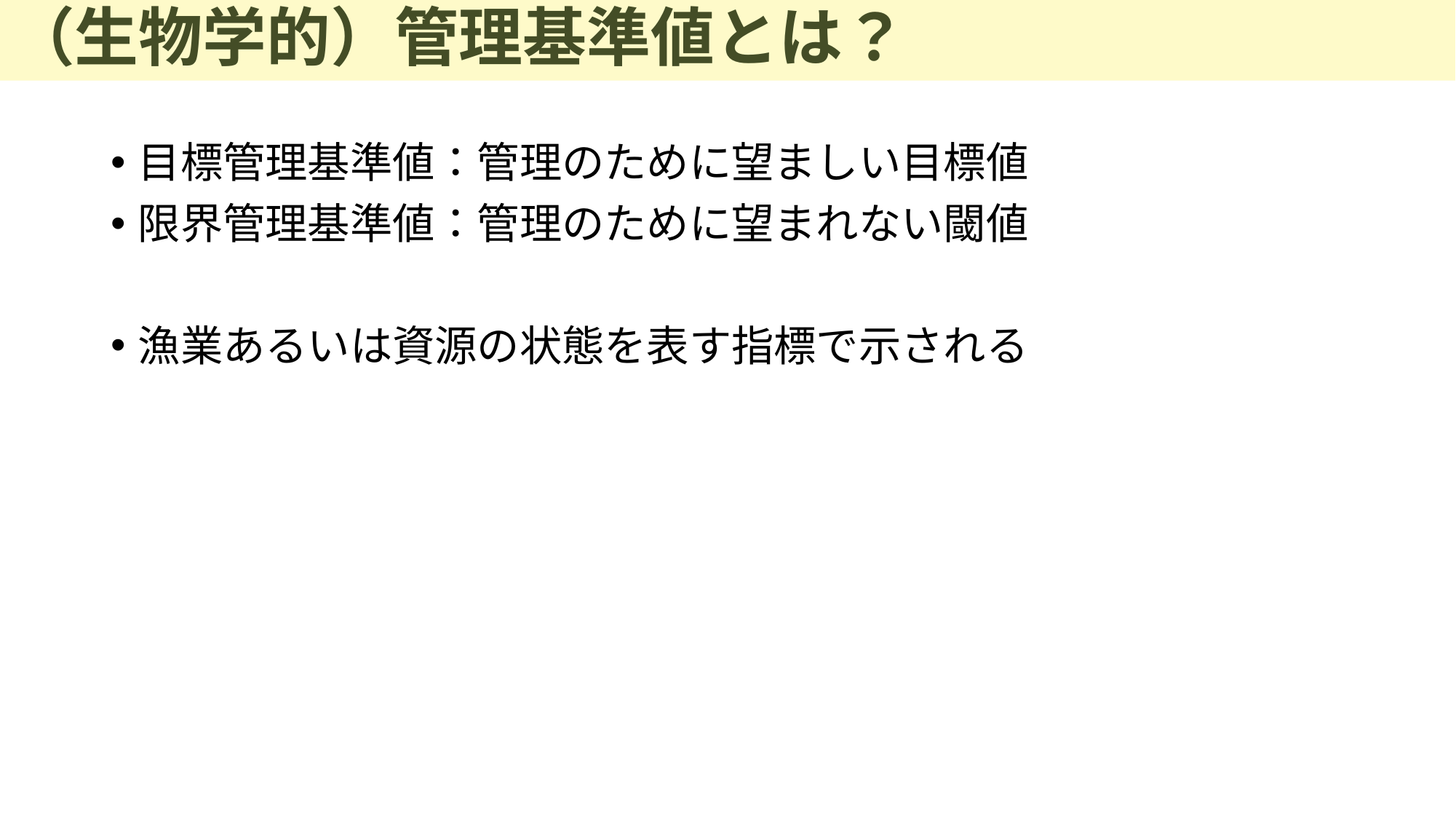

# （生物学的）管理基準値とは？
目標管理基準値：管理のために望ましい目標値
限界管理基準値：管理のために望まれない閾値

漁業あるいは資源の状態を表す指標で示される